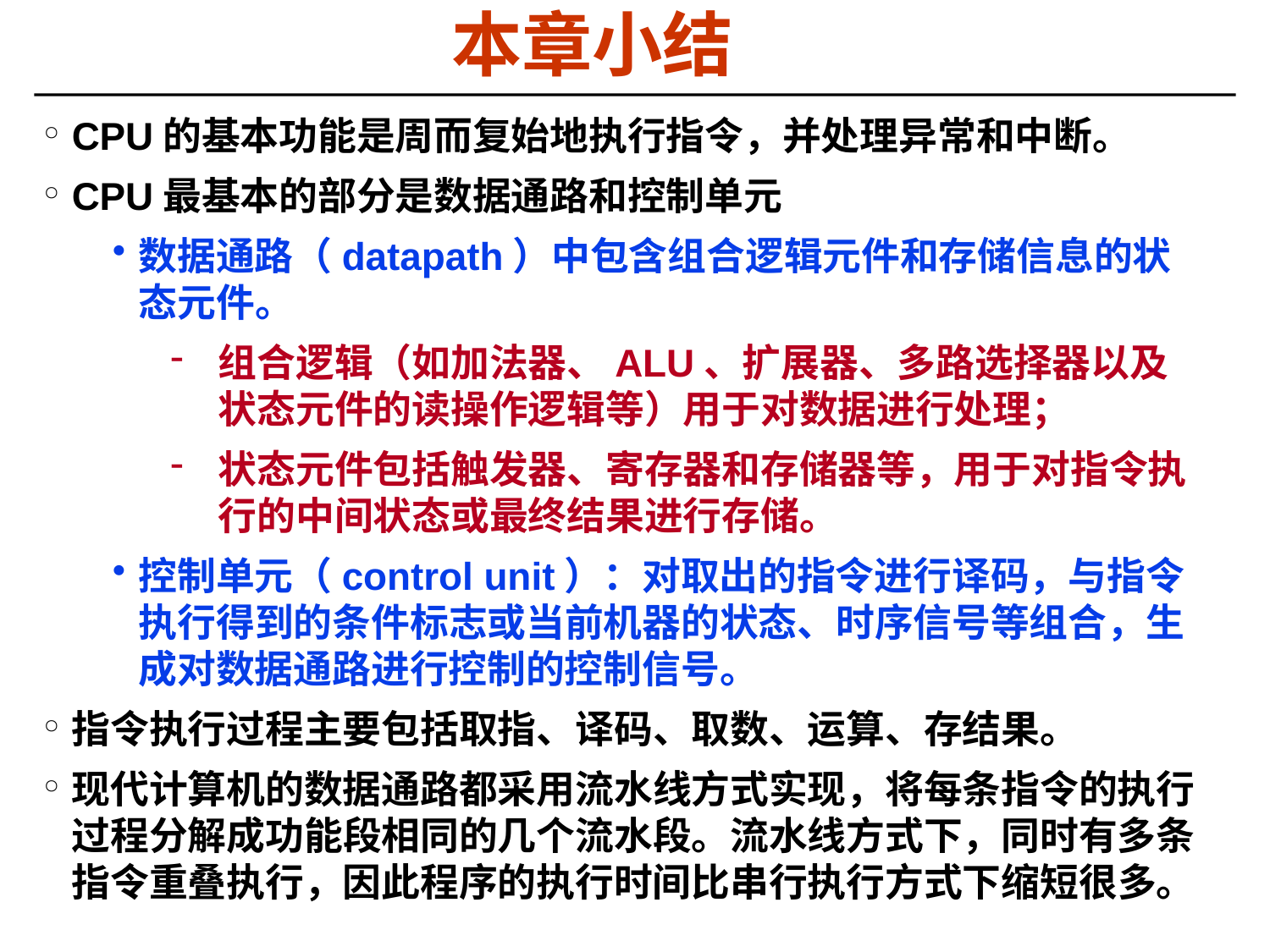

# 本章小结
CPU的基本功能是周而复始地执行指令，并处理异常和中断。
CPU最基本的部分是数据通路和控制单元
数据通路（datapath）中包含组合逻辑元件和存储信息的状态元件。
组合逻辑（如加法器、ALU、扩展器、多路选择器以及状态元件的读操作逻辑等）用于对数据进行处理；
状态元件包括触发器、寄存器和存储器等，用于对指令执行的中间状态或最终结果进行存储。
控制单元（control unit）：对取出的指令进行译码，与指令执行得到的条件标志或当前机器的状态、时序信号等组合，生成对数据通路进行控制的控制信号。
指令执行过程主要包括取指、译码、取数、运算、存结果。
现代计算机的数据通路都采用流水线方式实现，将每条指令的执行过程分解成功能段相同的几个流水段。流水线方式下，同时有多条指令重叠执行，因此程序的执行时间比串行执行方式下缩短很多。